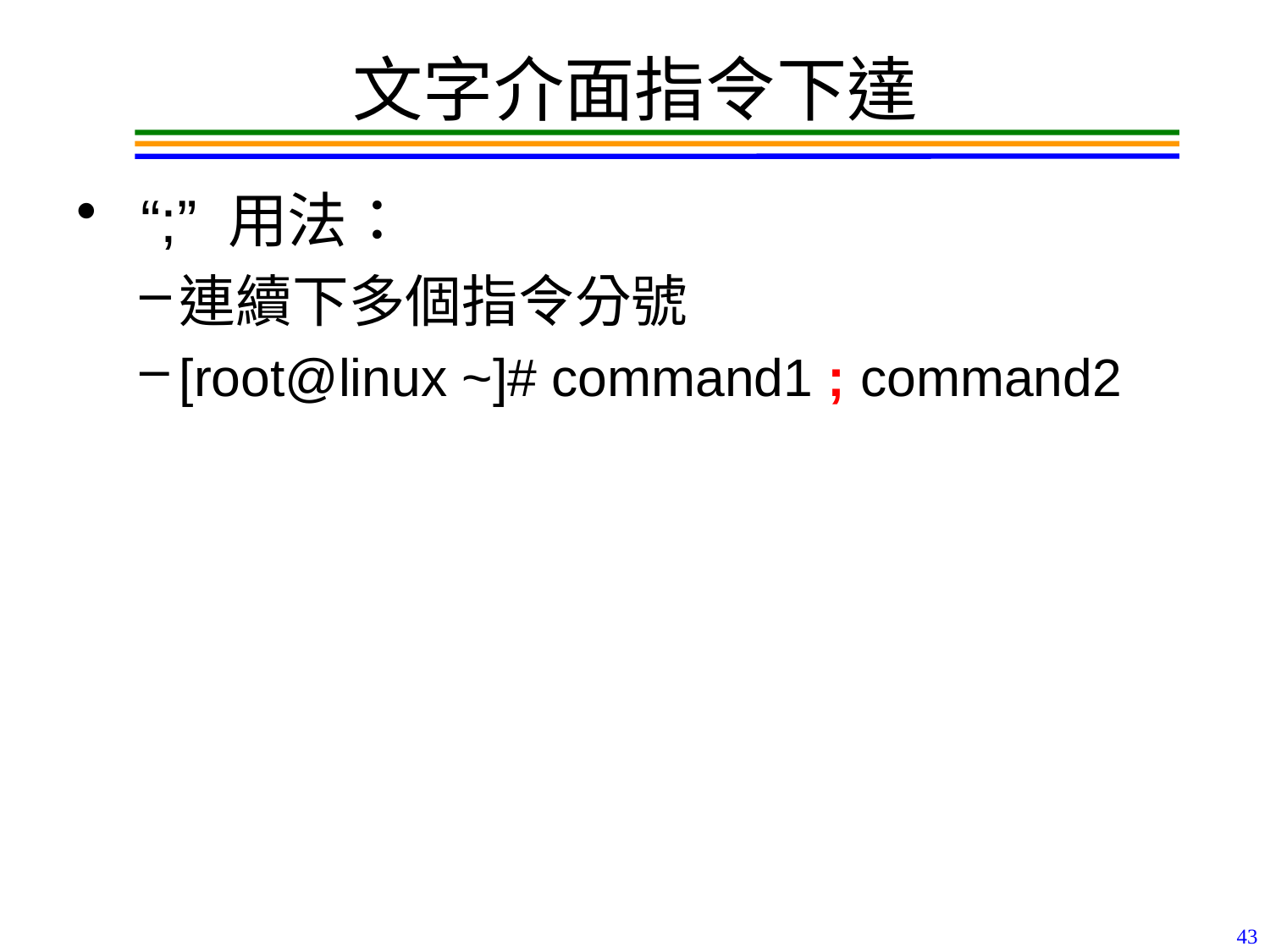

# 文字介面指令下達
 “;” 用法：
連續下多個指令分號
[root@linux ~]# command1 ; command2
43